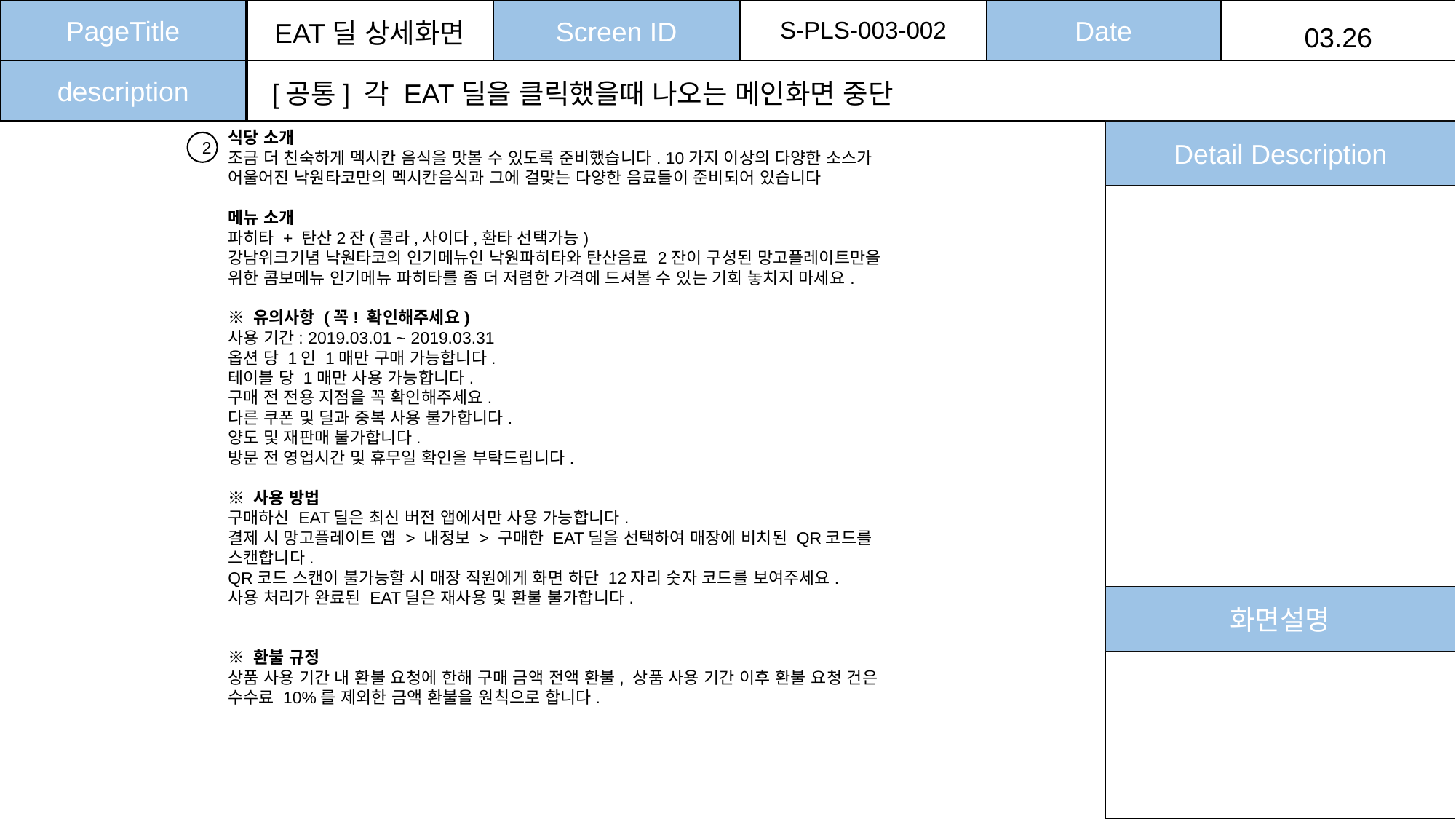

PageTitle

Date

Screen ID

S-PLS-003-002
EAT딜 상세화면
03.26
description

[공통] 각 EAT딜을 클릭했을때 나오는 메인화면 중단

식당 소개
조금 더 친숙하게 멕시칸 음식을 맛볼 수 있도록 준비했습니다. 10가지 이상의 다양한 소스가 어울어진 낙원타코만의 멕시칸음식과 그에 걸맞는 다양한 음료들이 준비되어 있습니다

메뉴 소개
파히타 + 탄산2잔(콜라,사이다,환타 선택가능)
강남위크기념 낙원타코의 인기메뉴인 낙원파히타와 탄산음료 2잔이 구성된 망고플레이트만을 위한 콤보메뉴 인기메뉴 파히타를 좀 더 저렴한 가격에 드셔볼 수 있는 기회 놓치지 마세요.

※ 유의사항 (꼭! 확인해주세요)
사용 기간: 2019.03.01 ~ 2019.03.31
옵션 당 1인 1매만 구매 가능합니다.
테이블 당 1매만 사용 가능합니다.
구매 전 전용 지점을 꼭 확인해주세요.
다른 쿠폰 및 딜과 중복 사용 불가합니다.
양도 및 재판매 불가합니다.
방문 전 영업시간 및 휴무일 확인을 부탁드립니다.

※ 사용 방법
구매하신 EAT딜은 최신 버전 앱에서만 사용 가능합니다.
결제 시 망고플레이트 앱 > 내정보 > 구매한 EAT딜을 선택하여 매장에 비치된 QR코드를 스캔합니다.
QR코드 스캔이 불가능할 시 매장 직원에게 화면 하단 12자리 숫자 코드를 보여주세요.
사용 처리가 완료된 EAT딜은 재사용 및 환불 불가합니다.

※ 환불 규정
상품 사용 기간 내 환불 요청에 한해 구매 금액 전액 환불, 상품 사용 기간 이후 환불 요청 건은 수수료 10%를 제외한 금액 환불을 원칙으로 합니다.

Detail Description
2
화면설명